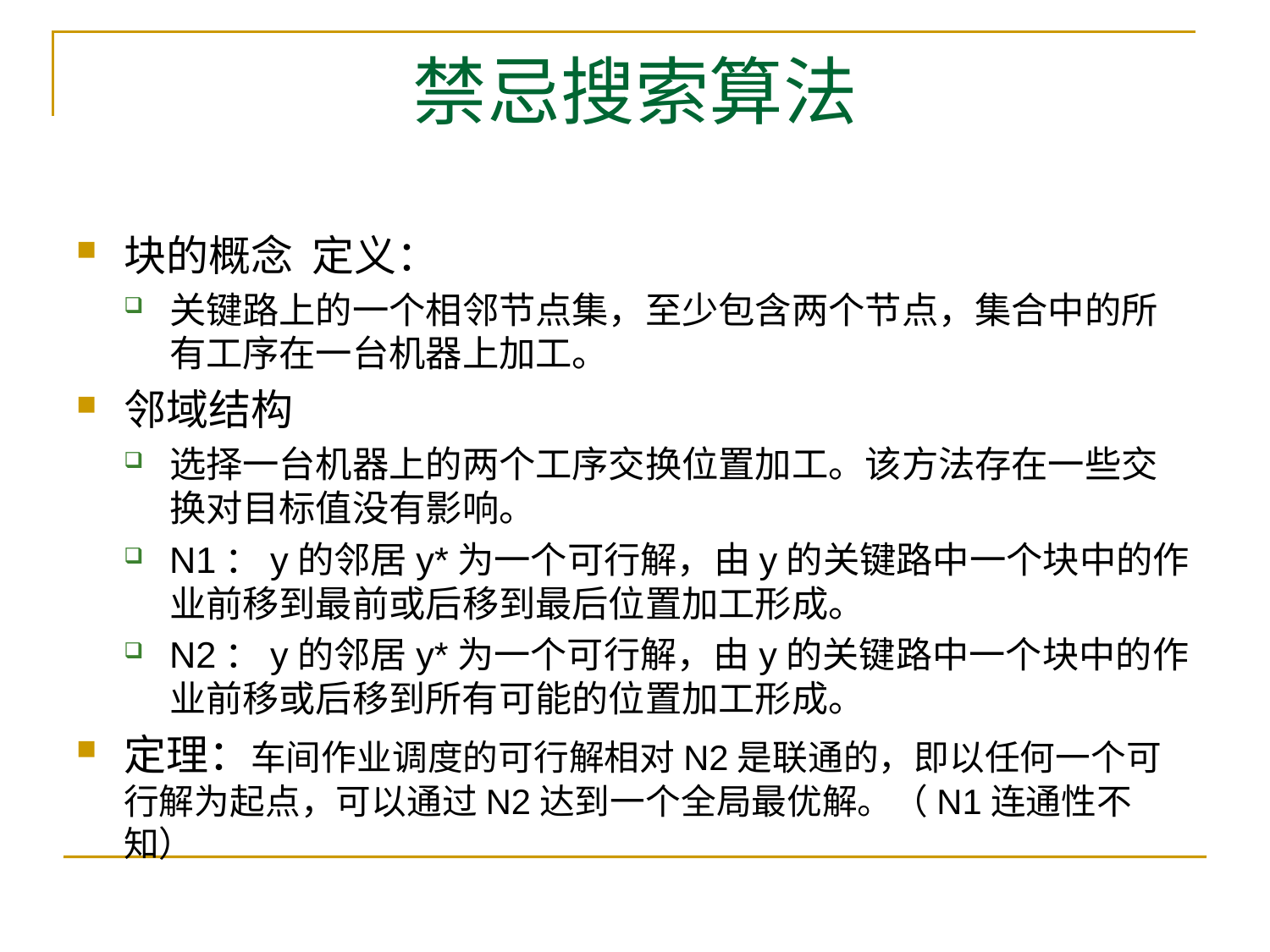

# 禁忌搜索算法
块的概念  定义：
关键路上的一个相邻节点集，至少包含两个节点，集合中的所有工序在一台机器上加工。
邻域结构
选择一台机器上的两个工序交换位置加工。该方法存在一些交换对目标值没有影响。
N1：y的邻居y*为一个可行解，由y的关键路中一个块中的作业前移到最前或后移到最后位置加工形成。
N2：y的邻居y*为一个可行解，由y的关键路中一个块中的作业前移或后移到所有可能的位置加工形成。
定理：车间作业调度的可行解相对N2是联通的，即以任何一个可行解为起点，可以通过N2达到一个全局最优解。（N1连通性不知）